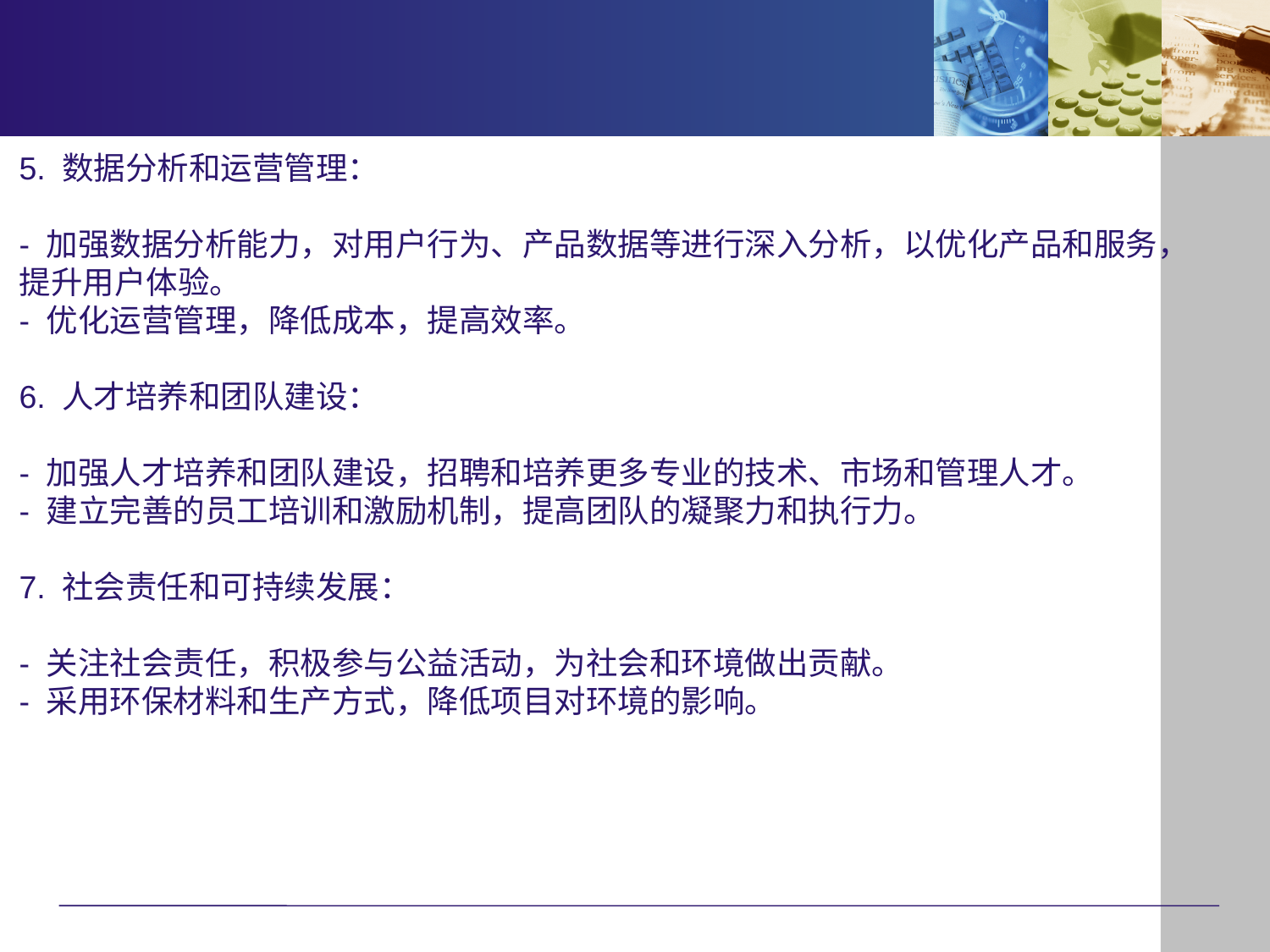

#
5. 数据分析和运营管理：

- 加强数据分析能力，对用户行为、产品数据等进行深入分析，以优化产品和服务，提升用户体验。
- 优化运营管理，降低成本，提高效率。

6. 人才培养和团队建设：

- 加强人才培养和团队建设，招聘和培养更多专业的技术、市场和管理人才。
- 建立完善的员工培训和激励机制，提高团队的凝聚力和执行力。

7. 社会责任和可持续发展：

- 关注社会责任，积极参与公益活动，为社会和环境做出贡献。
- 采用环保材料和生产方式，降低项目对环境的影响。